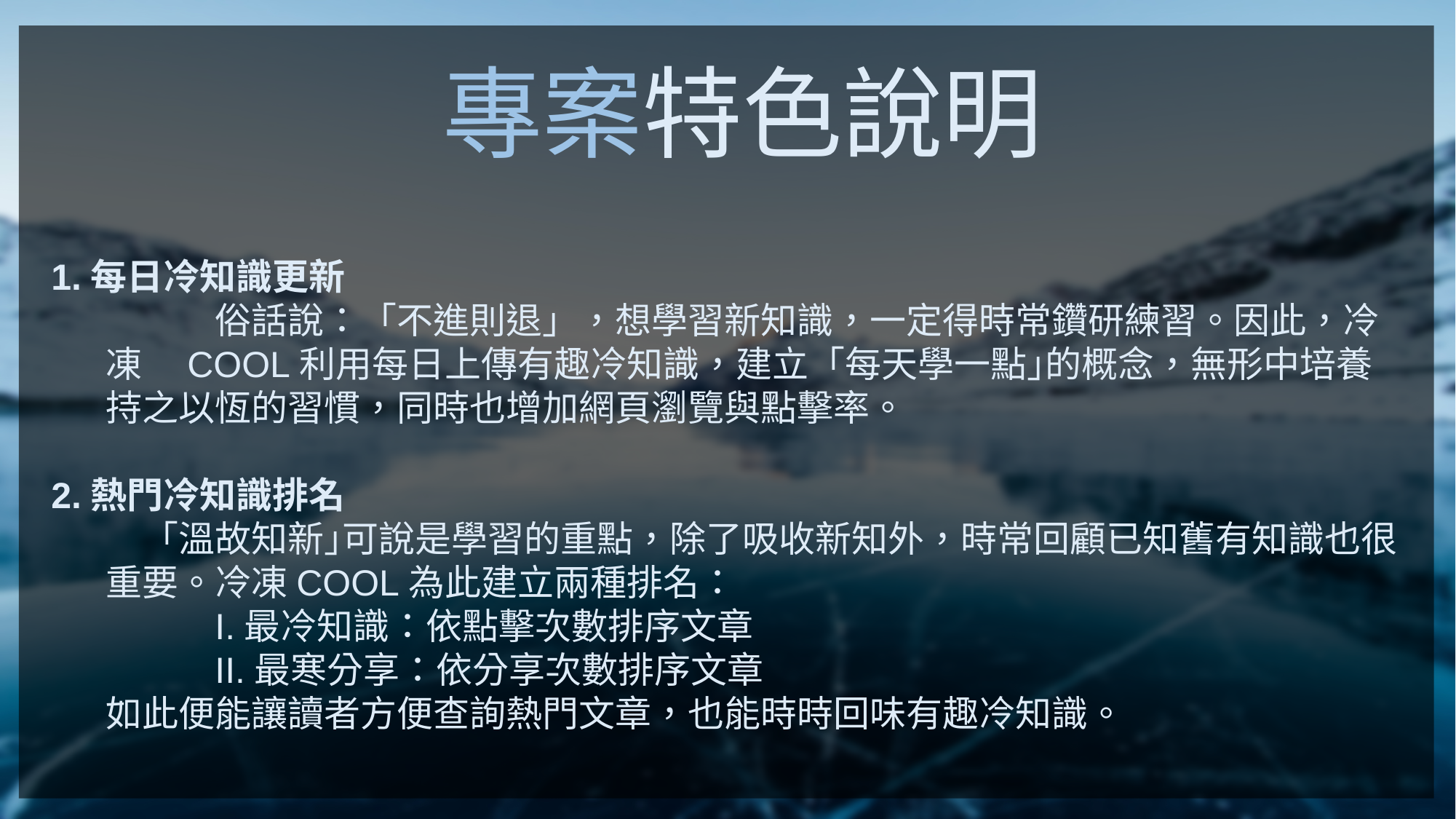

專案特色說明
1.每日冷知識更新
	俗話說：「不進則退」，想學習新知識，一定得時常鑽研練習。因此，冷凍　COOL利用每日上傳有趣冷知識，建立「每天學一點｣的概念，無形中培養持之以恆的習慣，同時也增加網頁瀏覽與點擊率。

2.熱門冷知識排名
　「溫故知新｣可說是學習的重點，除了吸收新知外，時常回顧已知舊有知識也很重要。冷凍COOL為此建立兩種排名：
	I.最冷知識：依點擊次數排序文章
	II.最寒分享：依分享次數排序文章
如此便能讓讀者方便查詢熱門文章，也能時時回味有趣冷知識。